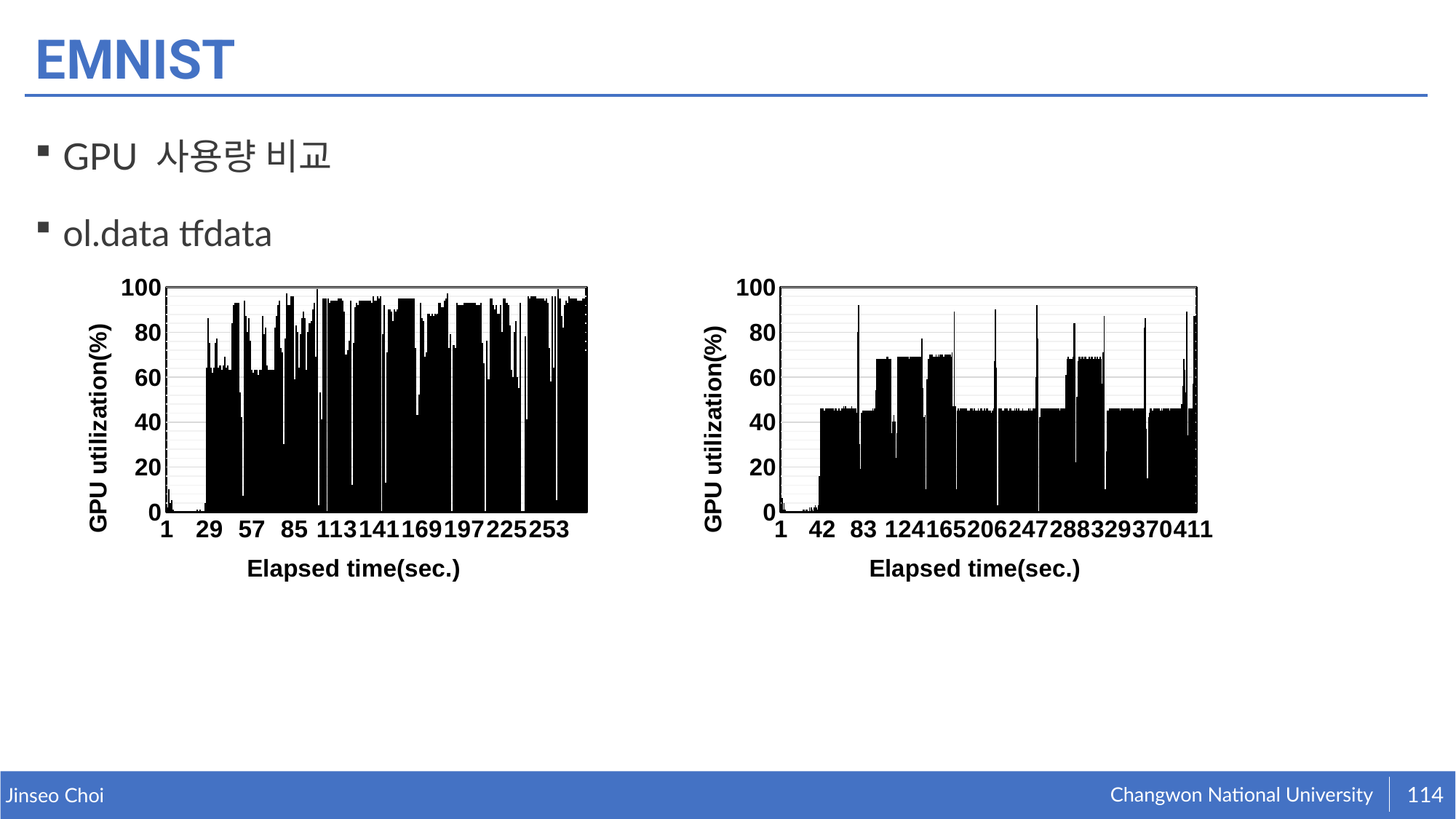

# EMNIST
GPU 사용량 비교
ol.data tfdata

### Chart

| Category |  |  |
|---|---|---|

### Chart

| Category |  |
|---|---|
114